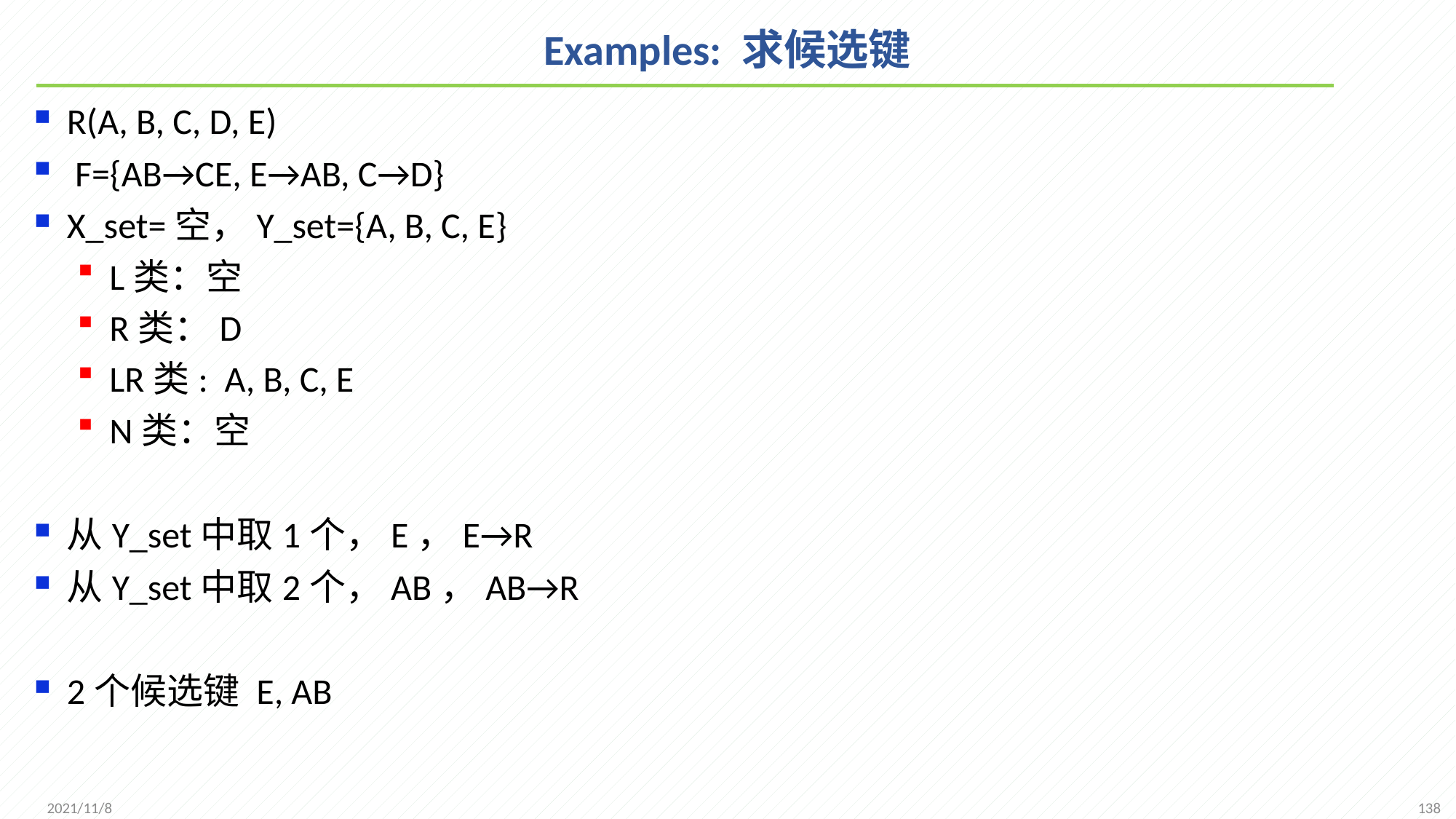

# Examples: 求候选键
R(A, B, C, D, E)
 F={AB→CE, E→AB, C→D}
X_set=空，Y_set={A, B, C, E}
L类：空
R类：D
LR类:  A, B, C, E
N类：空

从Y_set中取1个，E，E→R
从Y_set中取2个，AB，AB→R

2个候选键 E, AB
138
2021/11/8